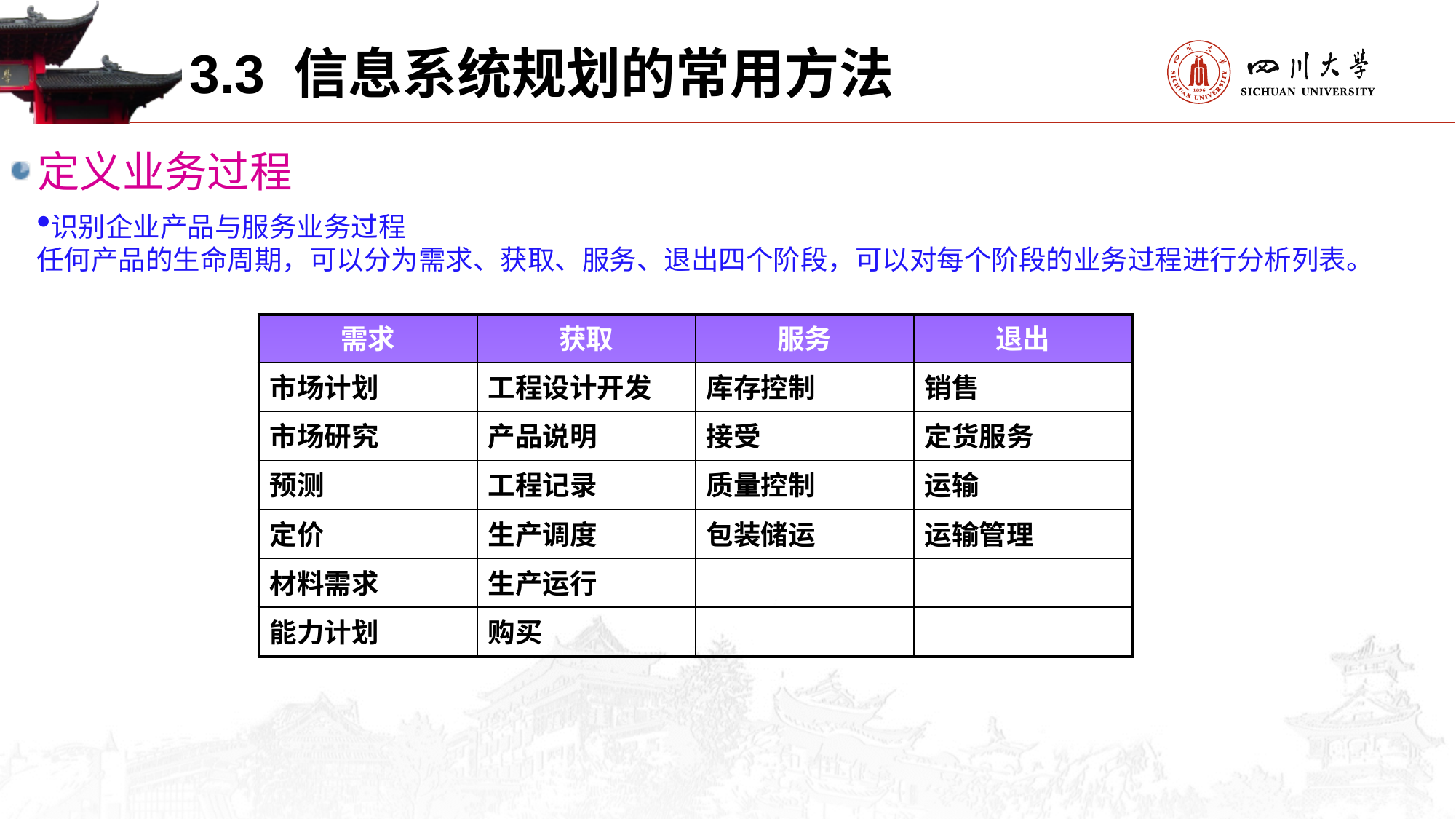

3.3 信息系统规划的常用方法

定义业务过程
识别企业产品与服务业务过程
任何产品的生命周期，可以分为需求、获取、服务、退出四个阶段，可以对每个阶段的业务过程进行分析列表。
| 需求 | 获取 | 服务 | 退出 |
| --- | --- | --- | --- |
| 市场计划 | 工程设计开发 | 库存控制 | 销售 |
| 市场研究 | 产品说明 | 接受 | 定货服务 |
| 预测 | 工程记录 | 质量控制 | 运输 |
| 定价 | 生产调度 | 包装储运 | 运输管理 |
| 材料需求 | 生产运行 |  |  |
| 能力计划 | 购买 |  |  |